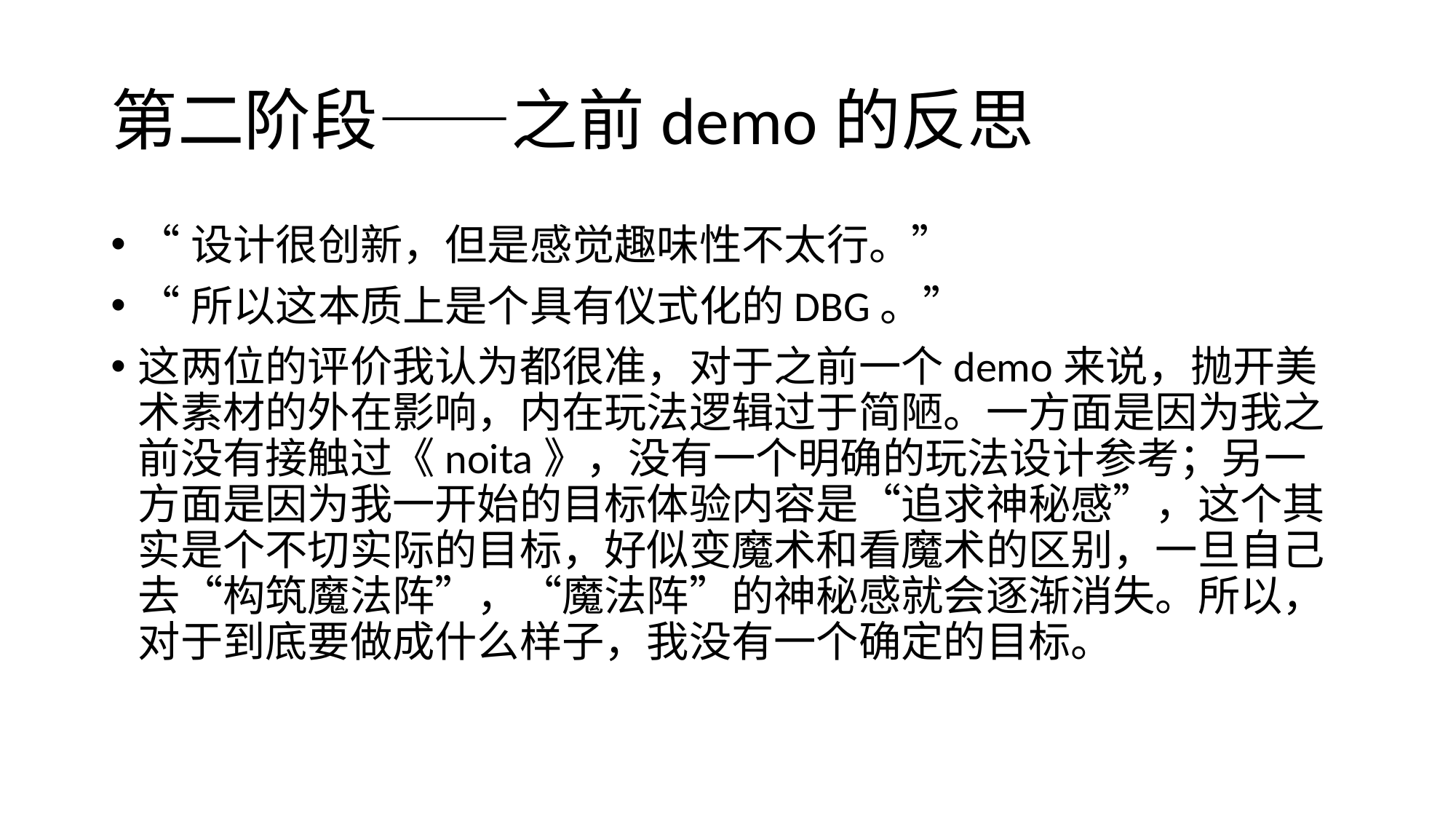

# 第二阶段——之前demo的反思
“设计很创新，但是感觉趣味性不太行。”
“所以这本质上是个具有仪式化的DBG。”
这两位的评价我认为都很准，对于之前一个demo来说，抛开美术素材的外在影响，内在玩法逻辑过于简陋。一方面是因为我之前没有接触过《noita》，没有一个明确的玩法设计参考；另一方面是因为我一开始的目标体验内容是“追求神秘感”，这个其实是个不切实际的目标，好似变魔术和看魔术的区别，一旦自己去“构筑魔法阵”，“魔法阵”的神秘感就会逐渐消失。所以，对于到底要做成什么样子，我没有一个确定的目标。